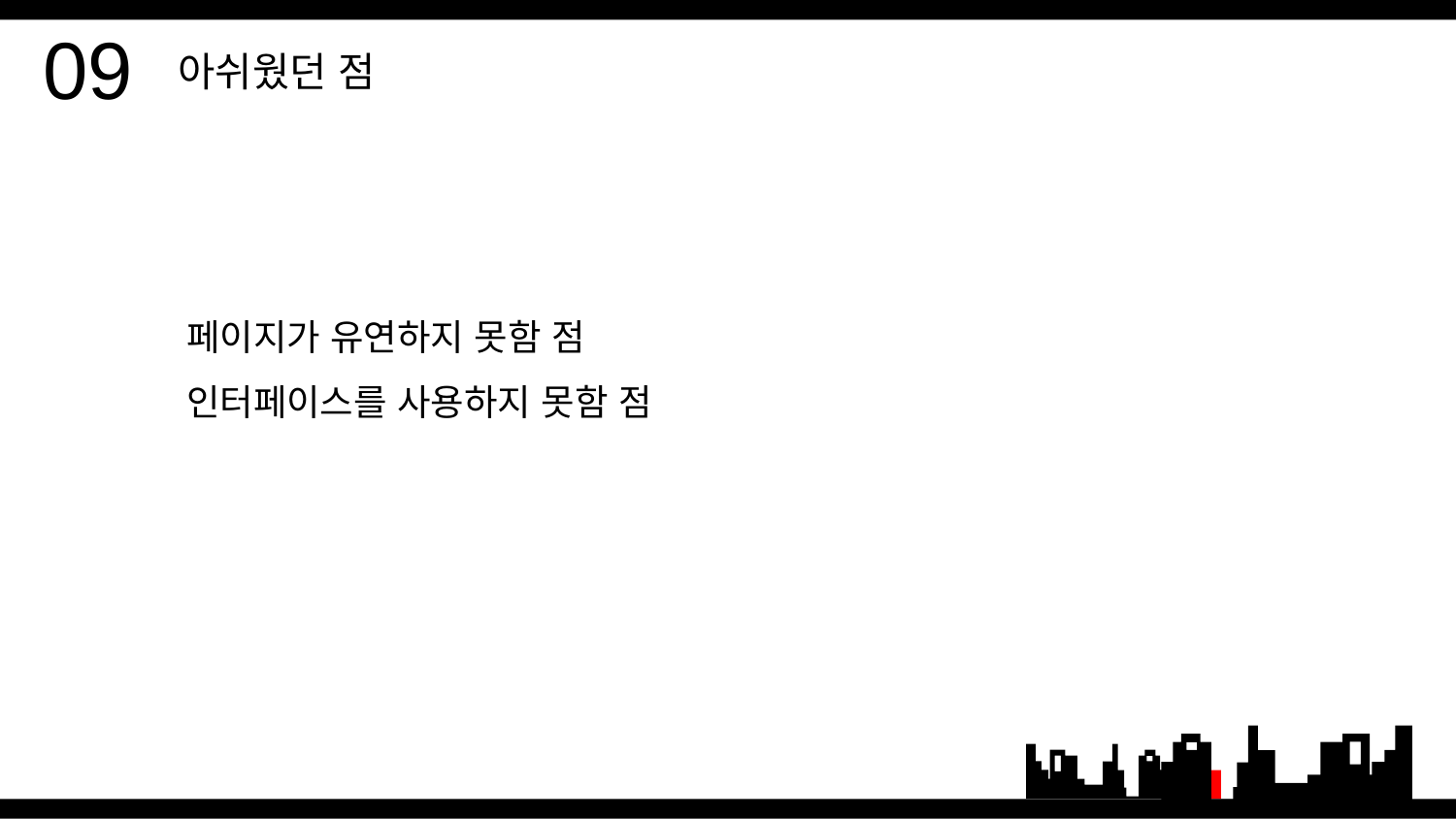

09
   아쉬웠던 점
페이지가 유연하지 못함 점
인터페이스를 사용하지 못함 점